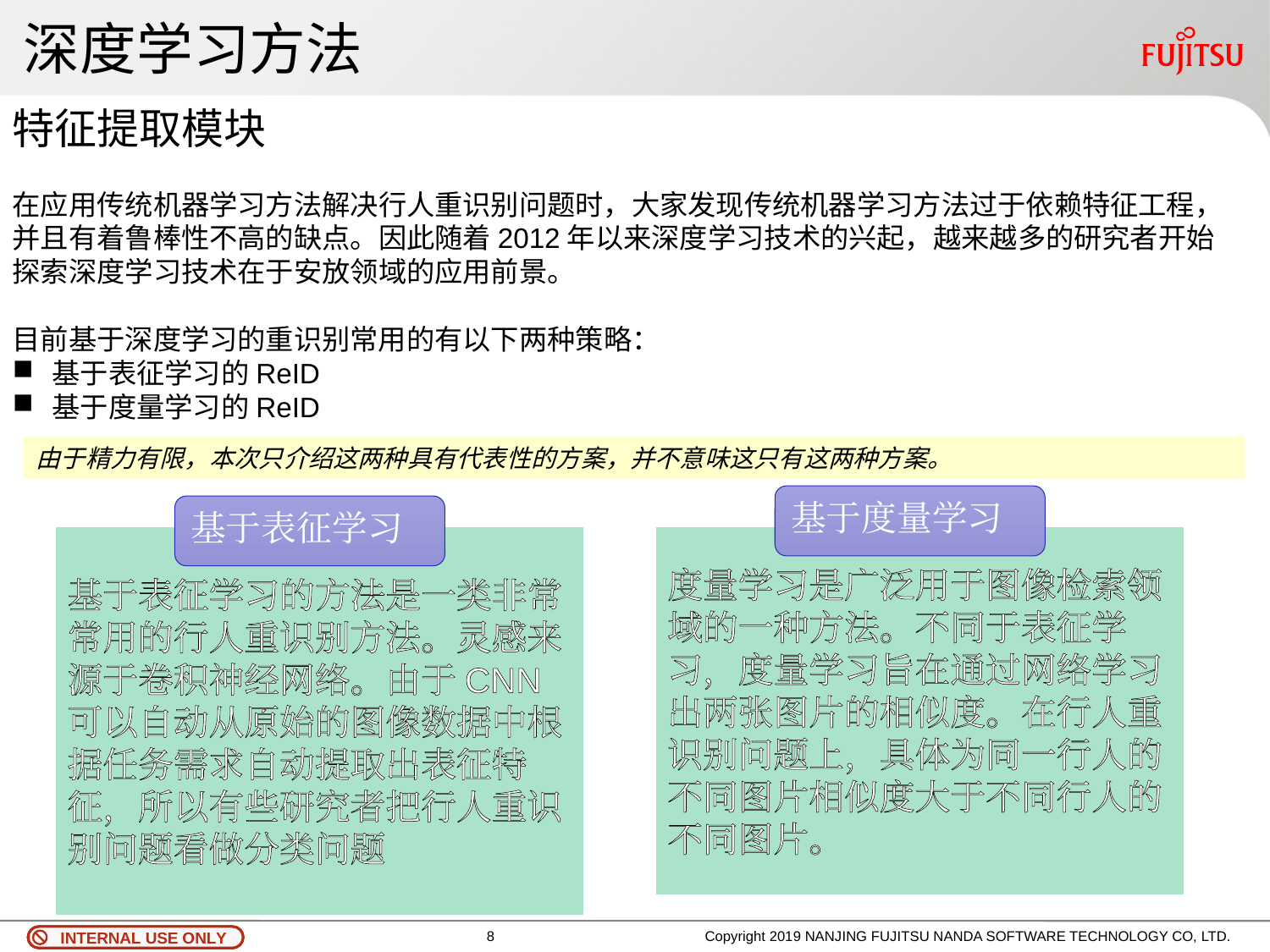

# 深度学习方法
特征提取模块

在应用传统机器学习方法解决行人重识别问题时，大家发现传统机器学习方法过于依赖特征工程，并且有着鲁棒性不高的缺点。因此随着2012年以来深度学习技术的兴起，越来越多的研究者开始探索深度学习技术在于安放领域的应用前景。

目前基于深度学习的重识别常用的有以下两种策略：
基于表征学习的ReID
基于度量学习的ReID
由于精力有限，本次只介绍这两种具有代表性的方案，并不意味这只有这两种方案。
基于度量学习
基于表征学习
基于表征学习的方法是一类非常常用的行人重识别方法。灵感来源于卷积神经网络。由于CNN可以自动从原始的图像数据中根据任务需求自动提取出表征特征，所以有些研究者把行人重识别问题看做分类问题
度量学习是广泛用于图像检索领域的一种方法。不同于表征学习，度量学习旨在通过网络学习出两张图片的相似度。在行人重识别问题上，具体为同一行人的不同图片相似度大于不同行人的不同图片。
Copyright 2019 NANJING FUJITSU NANDA SOFTWARE TECHNOLOGY CO, LTD.
8